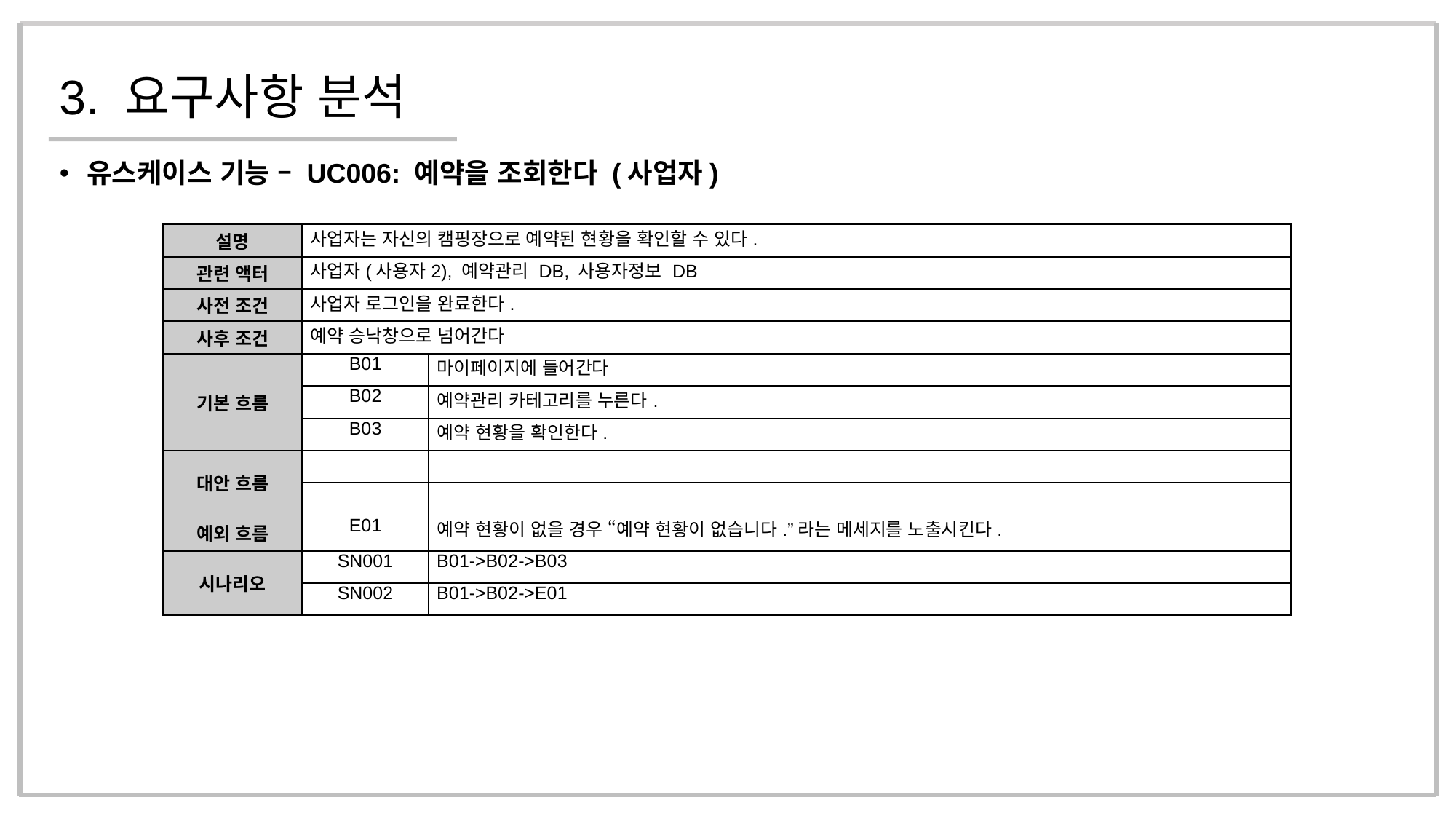

# 3. 요구사항 분석

유스케이스 기능 – UC006: 예약을 조회한다 (사업자)
| 설명 | 사업자는 자신의 캠핑장으로 예약된 현황을 확인할 수 있다. |  |
| --- | --- | --- |
| 관련 액터 | 사업자(사용자2), 예약관리 DB, 사용자정보 DB |  |
| 사전 조건 | 사업자 로그인을 완료한다. |  |
| 사후 조건 | 예약 승낙창으로 넘어간다 |  |
| 기본 흐름 | B01 | 마이페이지에 들어간다 |
|  | B02 | 예약관리 카테고리를 누른다. |
|  | B03 | 예약 현황을 확인한다. |
| 대안 흐름 |  |  |
|  |  |  |
| 예외 흐름 | E01 | 예약 현황이 없을 경우 “예약 현황이 없습니다.”라는 메세지를 노출시킨다. |
| 시나리오 | SN001 | B01->B02->B03 |
|  | SN002 | B01->B02->E01 |